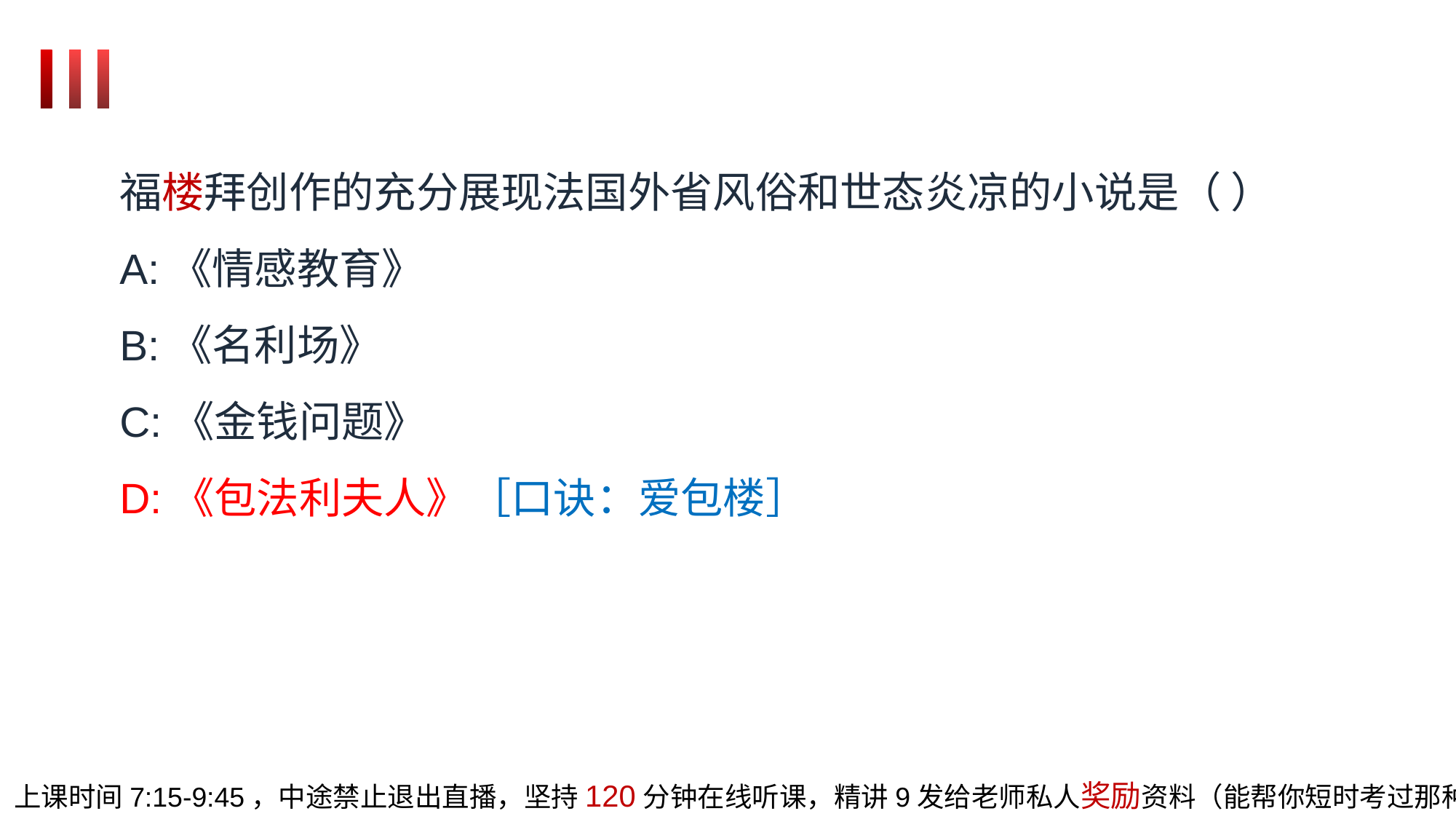

福楼拜创作的充分展现法国外省风俗和世态炎凉的小说是（ ）
A:《情感教育》
B:《名利场》
C:《金钱问题》
D:《包法利夫人》［口诀：爱包楼］